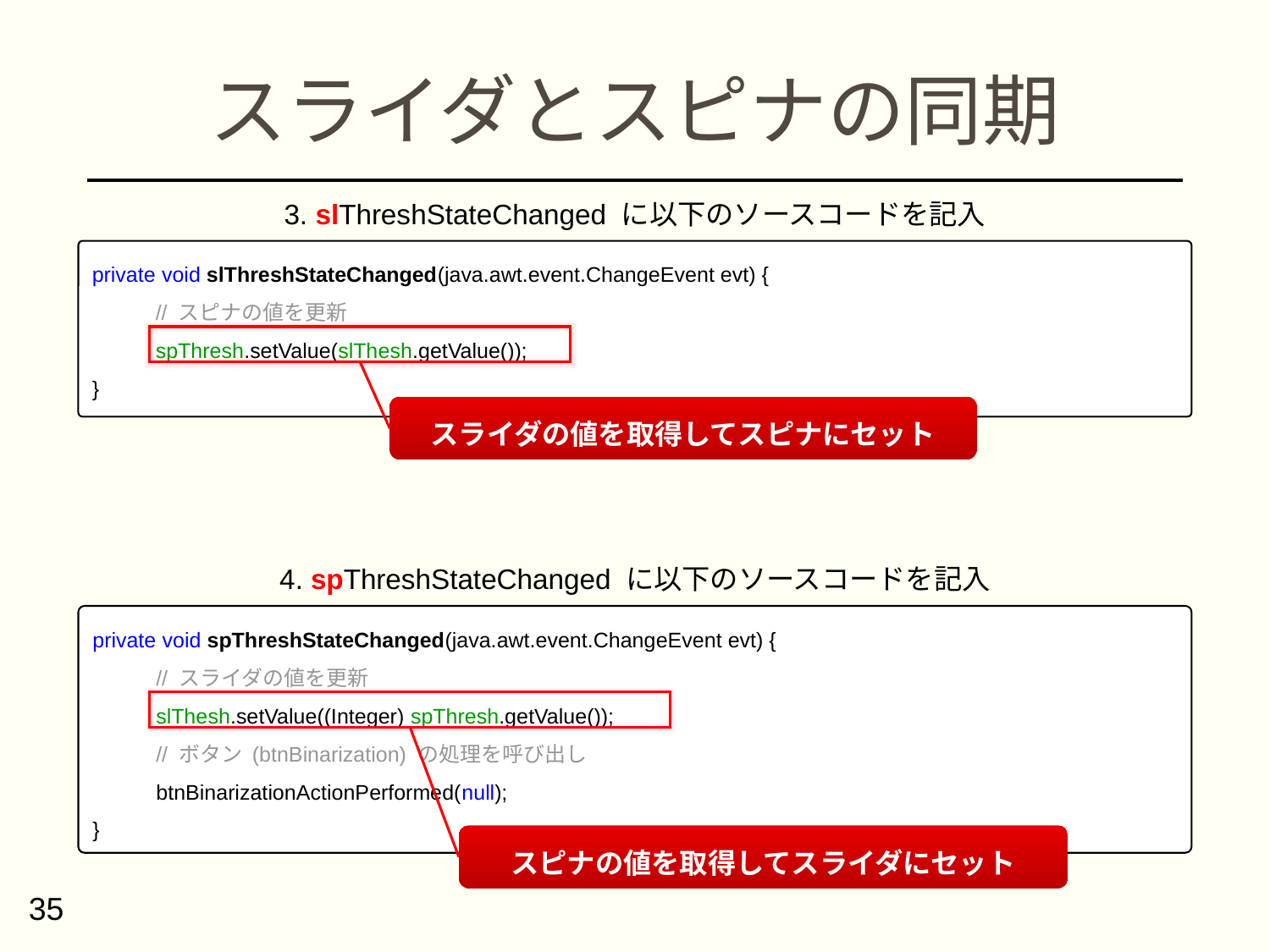

# スライダとスピナの同期
3. slThreshStateChanged に以下のソースコードを記入
private void slThreshStateChanged(java.awt.event.ChangeEvent evt) {
// スピナの値を更新
spThresh.setValue(slThesh.getValue());
}

スライダの値を取得してスピナにセット
4. spThreshStateChanged に以下のソースコードを記入
private void spThreshStateChanged(java.awt.event.ChangeEvent evt) {
// スライダの値を更新
slThesh.setValue((Integer) spThresh.getValue());
// ボタン (btnBinarization) の処理を呼び出し
btnBinarizationActionPerformed(null);
}

スピナの値を取得してスライダにセット
35